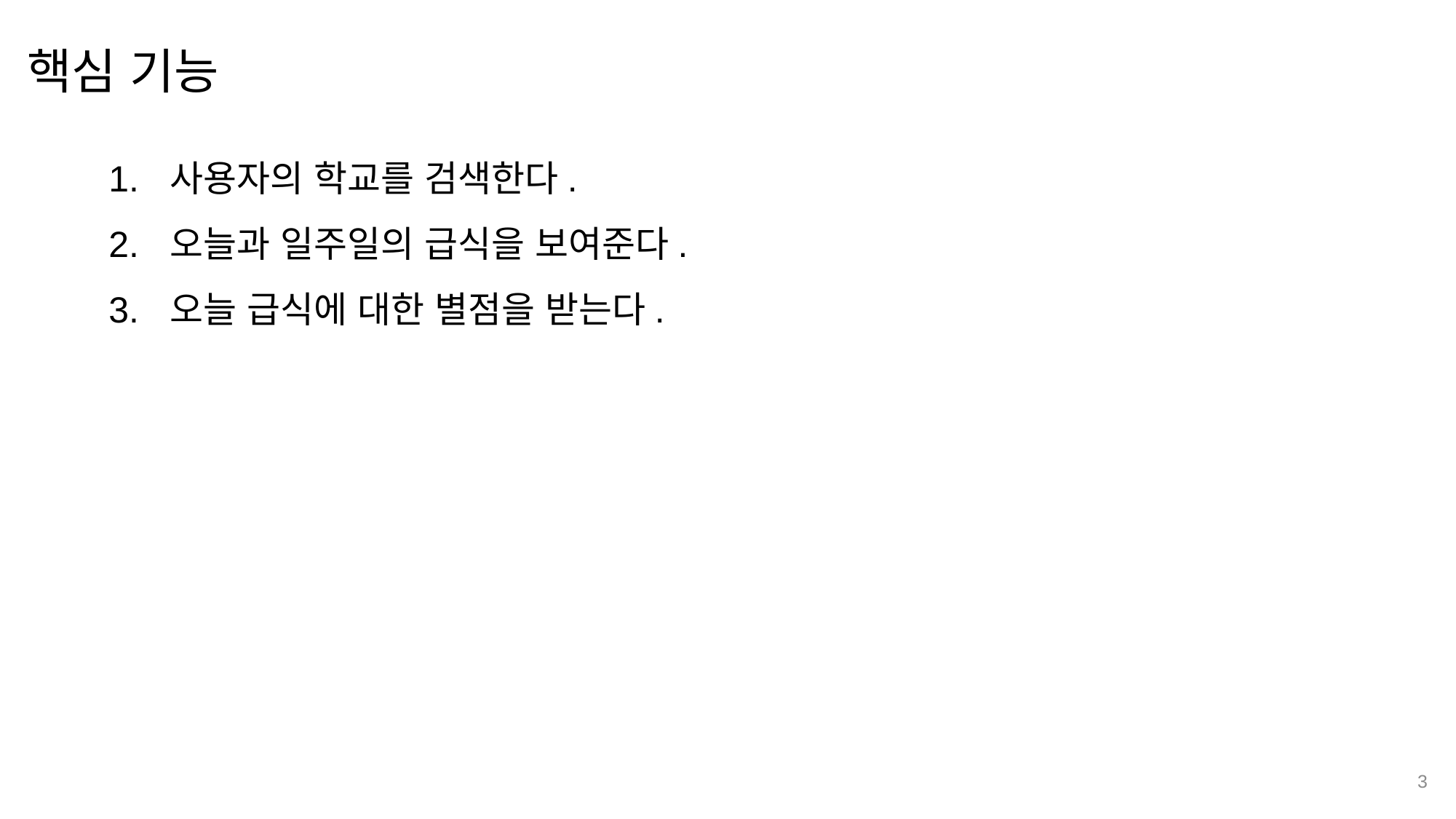

핵심 기능
나눔스퀘어OTF ExtraBold
사용자의 학교를 검색한다.
오늘과 일주일의 급식을 보여준다.
오늘 급식에 대한 별점을 받는다.
나눔스퀘어OTF Bold
나눔스퀘어OTF
3